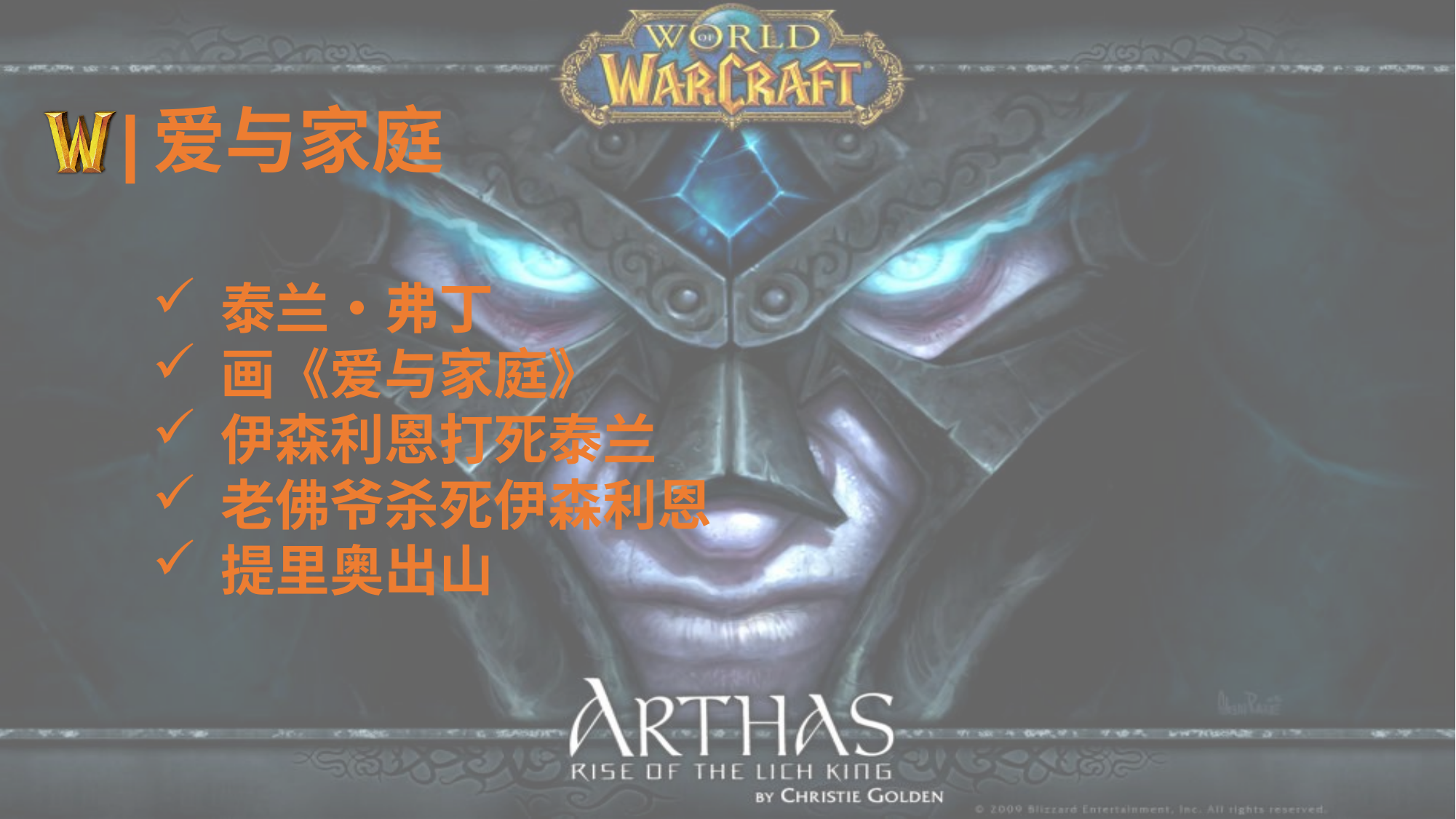

# 爱与家庭
泰兰・弗丁
画《爱与家庭》
伊森利恩打死泰兰
老佛爷杀死伊森利恩
提里奥出山